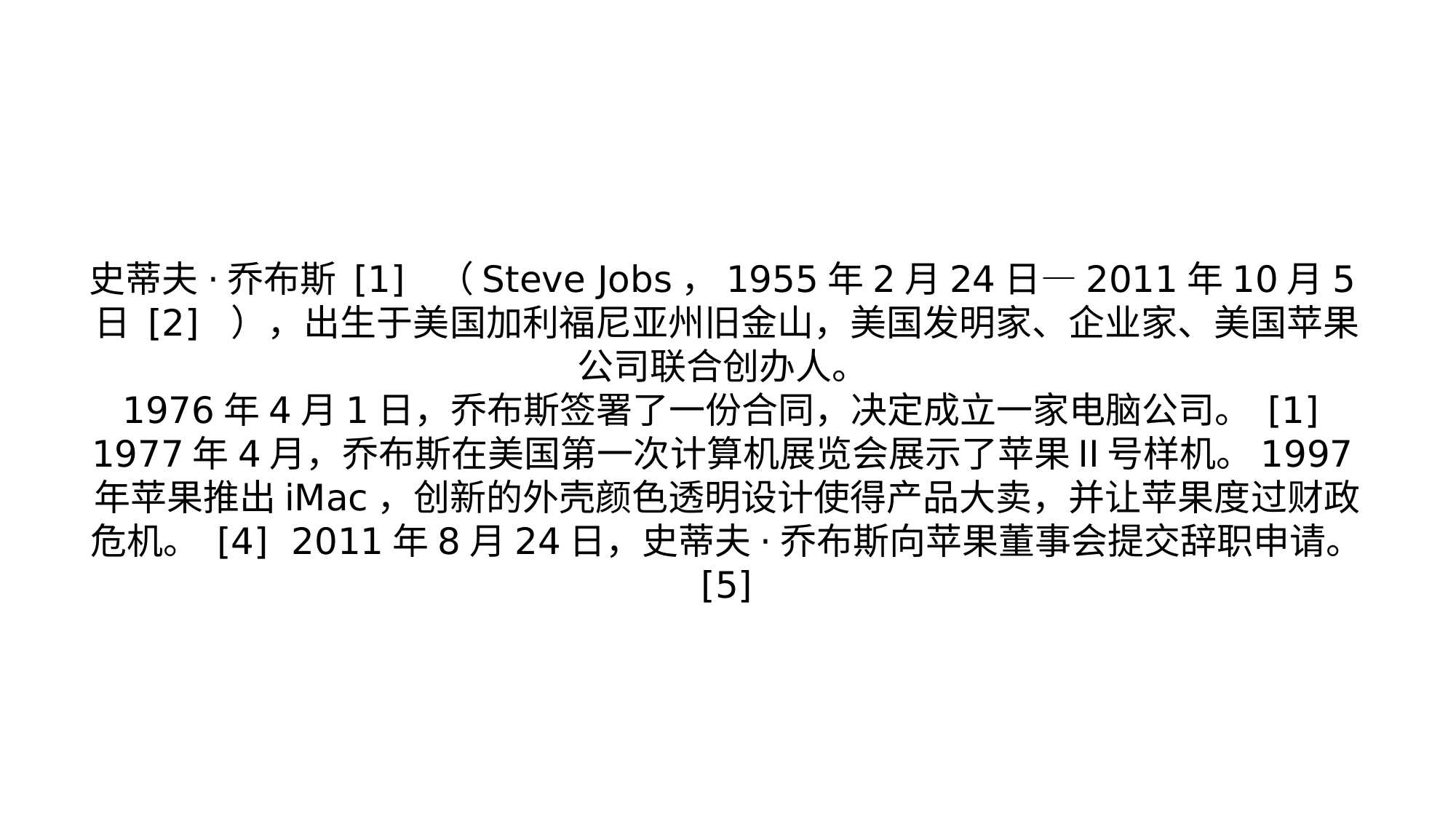

# 史蒂夫·乔布斯 [1]  （Steve Jobs，1955年2月24日—2011年10月5日 [2]  ），出生于美国加利福尼亚州旧金山，美国发明家、企业家、美国苹果公司联合创办人。 1976年4月1日，乔布斯签署了一份合同，决定成立一家电脑公司。 [1]  1977年4月，乔布斯在美国第一次计算机展览会展示了苹果Ⅱ号样机。1997年苹果推出iMac，创新的外壳颜色透明设计使得产品大卖，并让苹果度过财政危机。 [4]  2011年8月24日，史蒂夫·乔布斯向苹果董事会提交辞职申请。 [5]